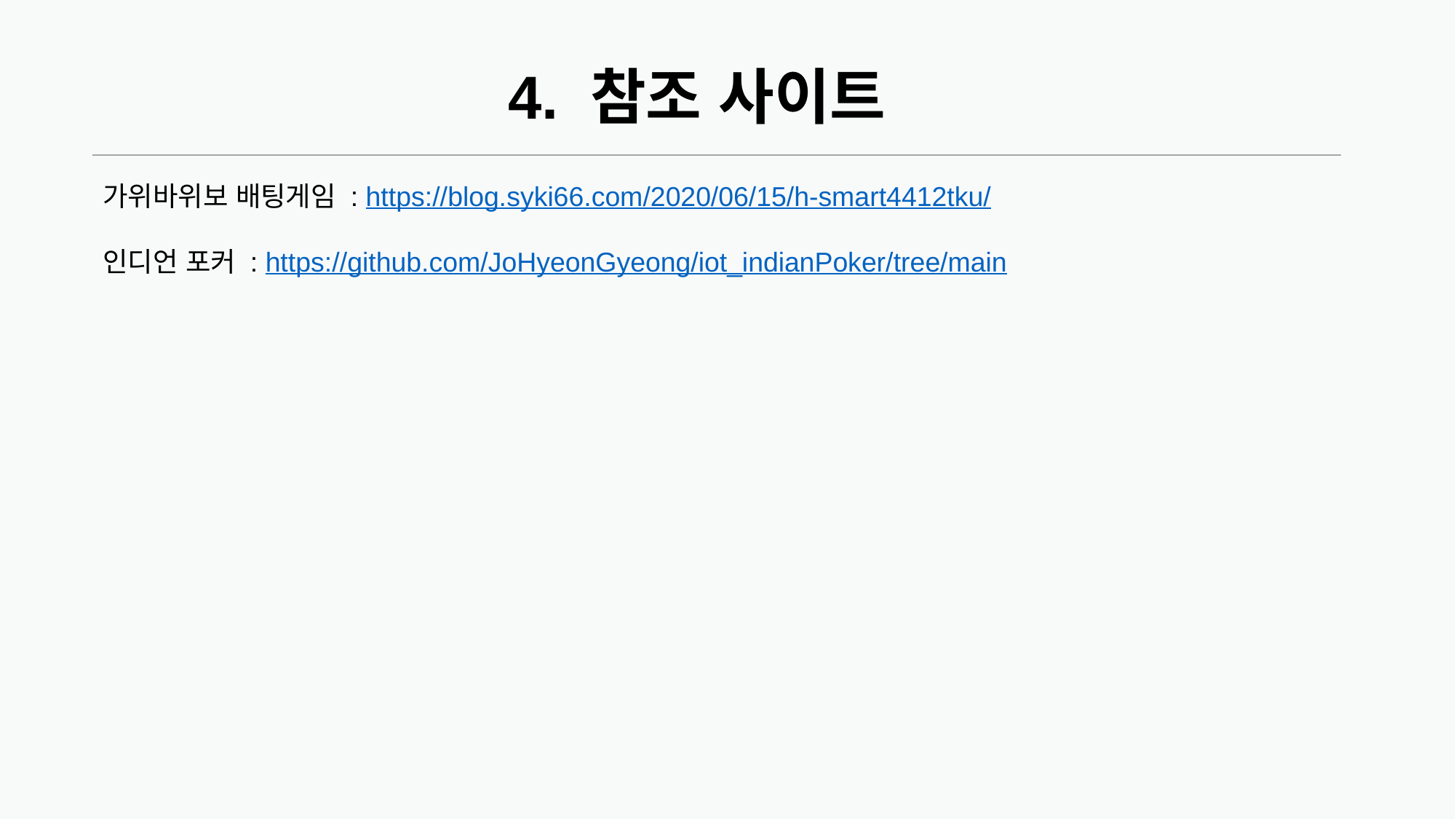

4. 참조 사이트
가위바위보 배팅게임 : https://blog.syki66.com/2020/06/15/h-smart4412tku/

인디언 포커 : https://github.com/JoHyeonGyeong/iot_indianPoker/tree/main